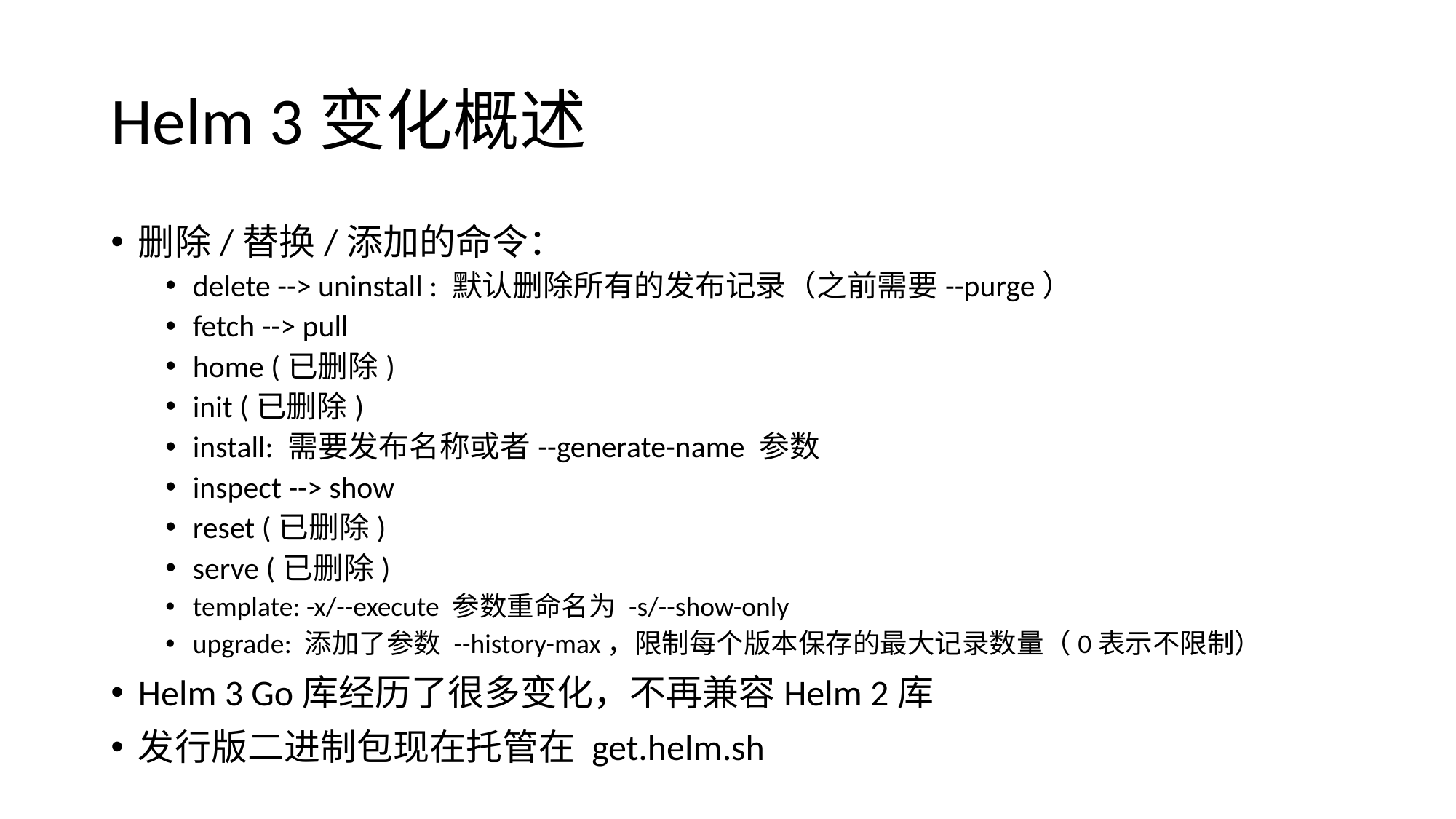

# Helm 3变化概述
删除/替换/添加的命令：
delete --> uninstall : 默认删除所有的发布记录（之前需要--purge）
fetch --> pull
home (已删除)
init (已删除)
install: 需要发布名称或者--generate-name 参数
inspect --> show
reset (已删除)
serve (已删除)
template: -x/--execute 参数重命名为 -s/--show-only
upgrade: 添加了参数 --history-max，限制每个版本保存的最大记录数量（0表示不限制）
Helm 3 Go库经历了很多变化，不再兼容Helm 2库
发行版二进制包现在托管在 get.helm.sh